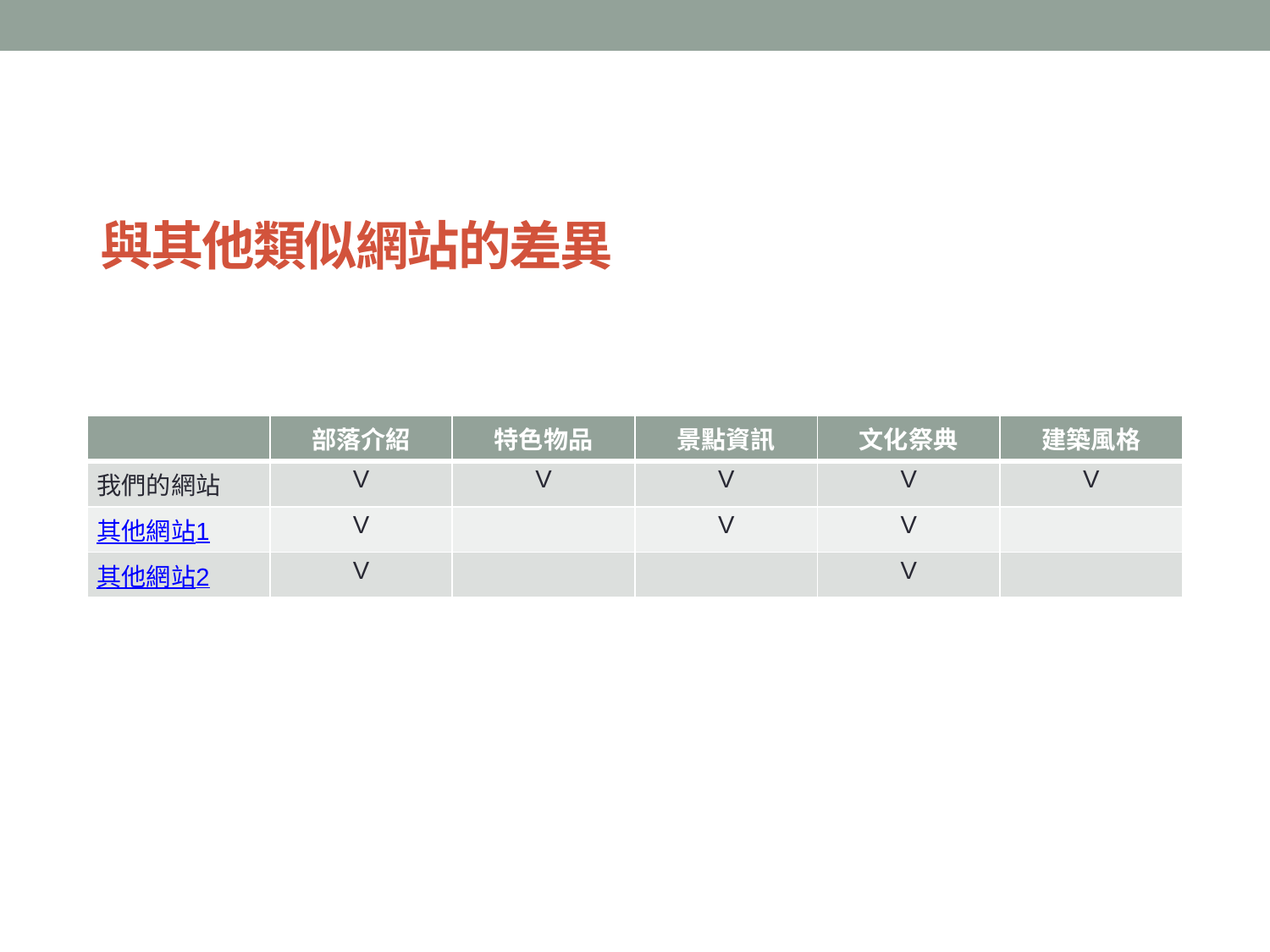

# 與其他類似網站的差異
|  | 部落介紹 | 特色物品 | 景點資訊 | 文化祭典 | 建築風格 |
| --- | --- | --- | --- | --- | --- |
| 我們的網站 | V | V | V | V | V |
| 其他網站1 | V |  | V | V |  |
| 其他網站2 | V |  |  | V |  |